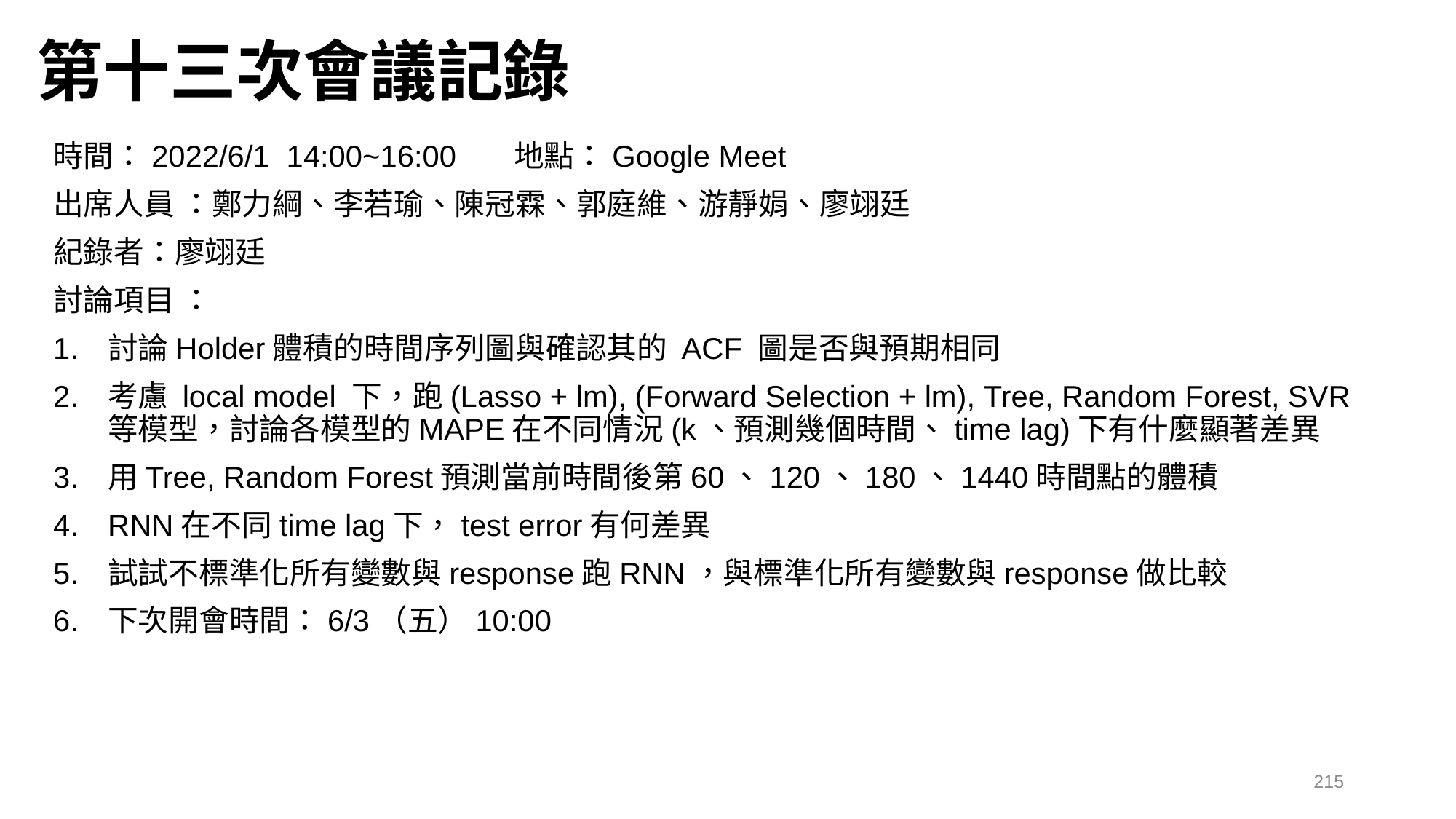

# 第十三次會議記錄
時間：2022/6/1  14:00~16:00      地點：Google Meet
出席人員 ：鄭力綱、李若瑜、陳冠霖、郭庭維、游靜娟、廖翊廷
紀錄者：廖翊廷
討論項目 ：
討論Holder體積的時間序列圖與確認其的 ACF 圖是否與預期相同
考慮 local model 下，跑(Lasso + lm), (Forward Selection + lm), Tree, Random Forest, SVR等模型，討論各模型的MAPE在不同情況(k、預測幾個時間、time lag)下有什麼顯著差異
用Tree, Random Forest預測當前時間後第60、120、180、1440時間點的體積
RNN在不同time lag下，test error有何差異
試試不標準化所有變數與response跑RNN，與標準化所有變數與response做比較
下次開會時間：6/3（五）10:00

215